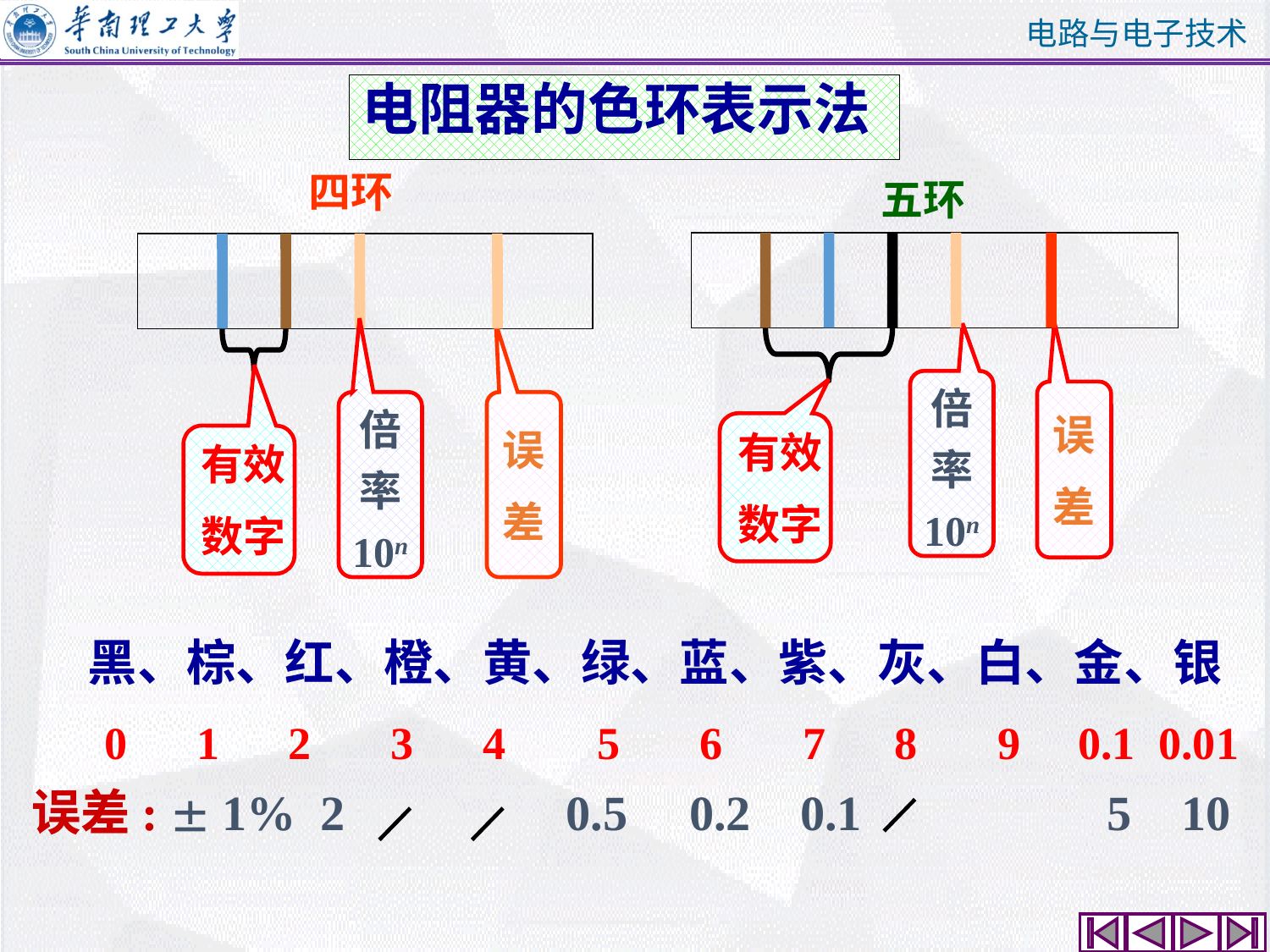

# 电阻器的色环表示法
四环
五环

倍
率
10n
误
差
倍
率
10n
误
差
有效
数字
有效
数字
    黑、棕、红、橙、黄、绿、蓝、紫、灰、白、金、银
      0      1      2       3      4        5       6       7      8       9     0.1  0.01
误差: ± 1%  2                  0.5     0.2    0.1                    5    10